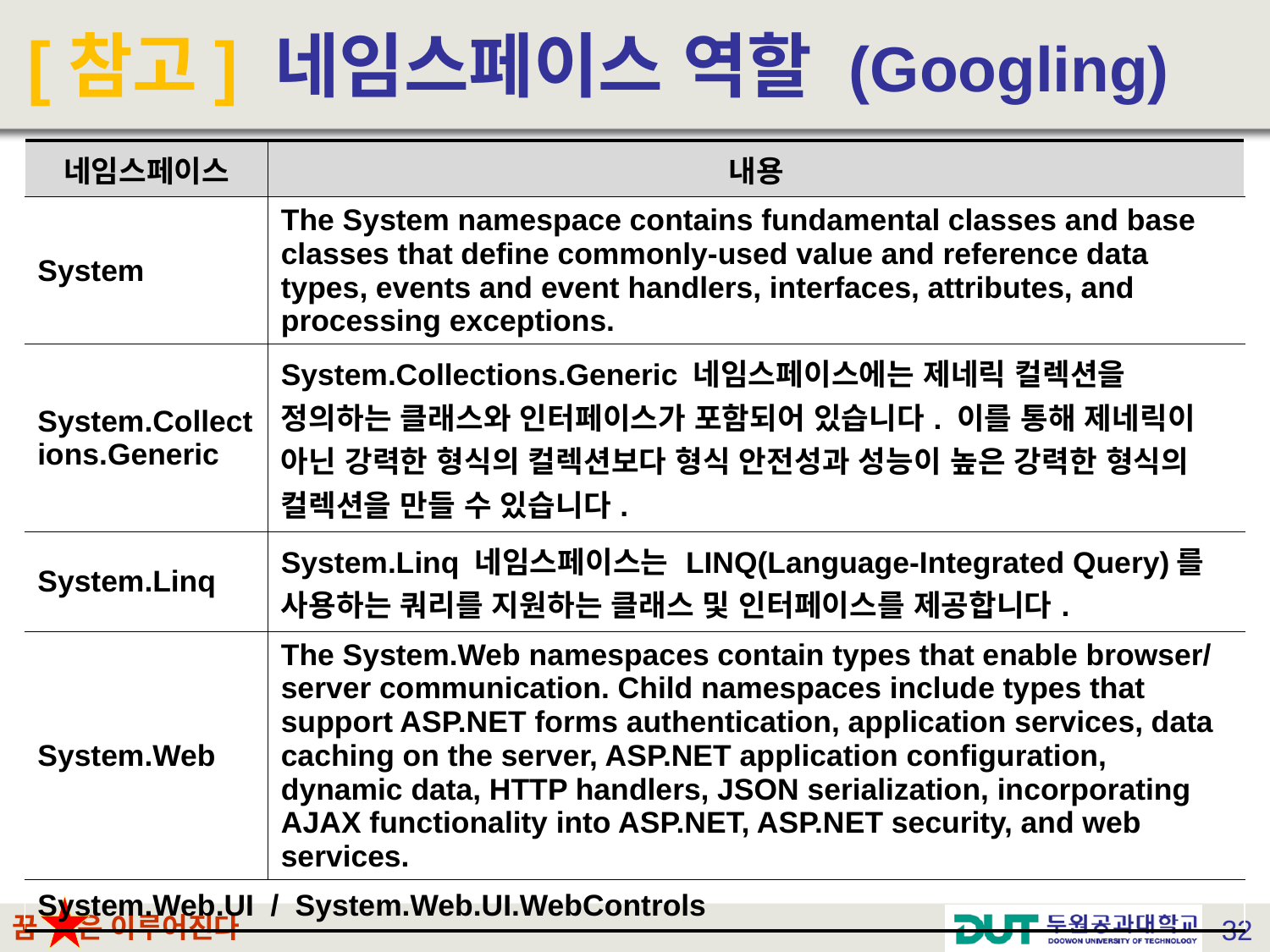

# [참고] 네임스페이스 역할 (Googling)
| 네임스페이스 | 내용 |
| --- | --- |
| System | The System namespace contains fundamental classes and base classes that define commonly-used value and reference data types, events and event handlers, interfaces, attributes, and processing exceptions. |
| System.Collections.Generic | System.Collections.Generic 네임스페이스에는 제네릭 컬렉션을 정의하는 클래스와 인터페이스가 포함되어 있습니다. 이를 통해 제네릭이 아닌 강력한 형식의 컬렉션보다 형식 안전성과 성능이 높은 강력한 형식의 컬렉션을 만들 수 있습니다. |
| System.Linq | System.Linq 네임스페이스는 LINQ(Language-Integrated Query)를 사용하는 쿼리를 지원하는 클래스 및 인터페이스를 제공합니다. |
| System.Web | The System.Web namespaces contain types that enable browser/server communication. Child namespaces include types that support ASP.NET forms authentication, application services, data caching on the server, ASP.NET application configuration, dynamic data, HTTP handlers, JSON serialization, incorporating AJAX functionality into ASP.NET, ASP.NET security, and web services. |
| System.Web.UI / System.Web.UI.WebControls |  |